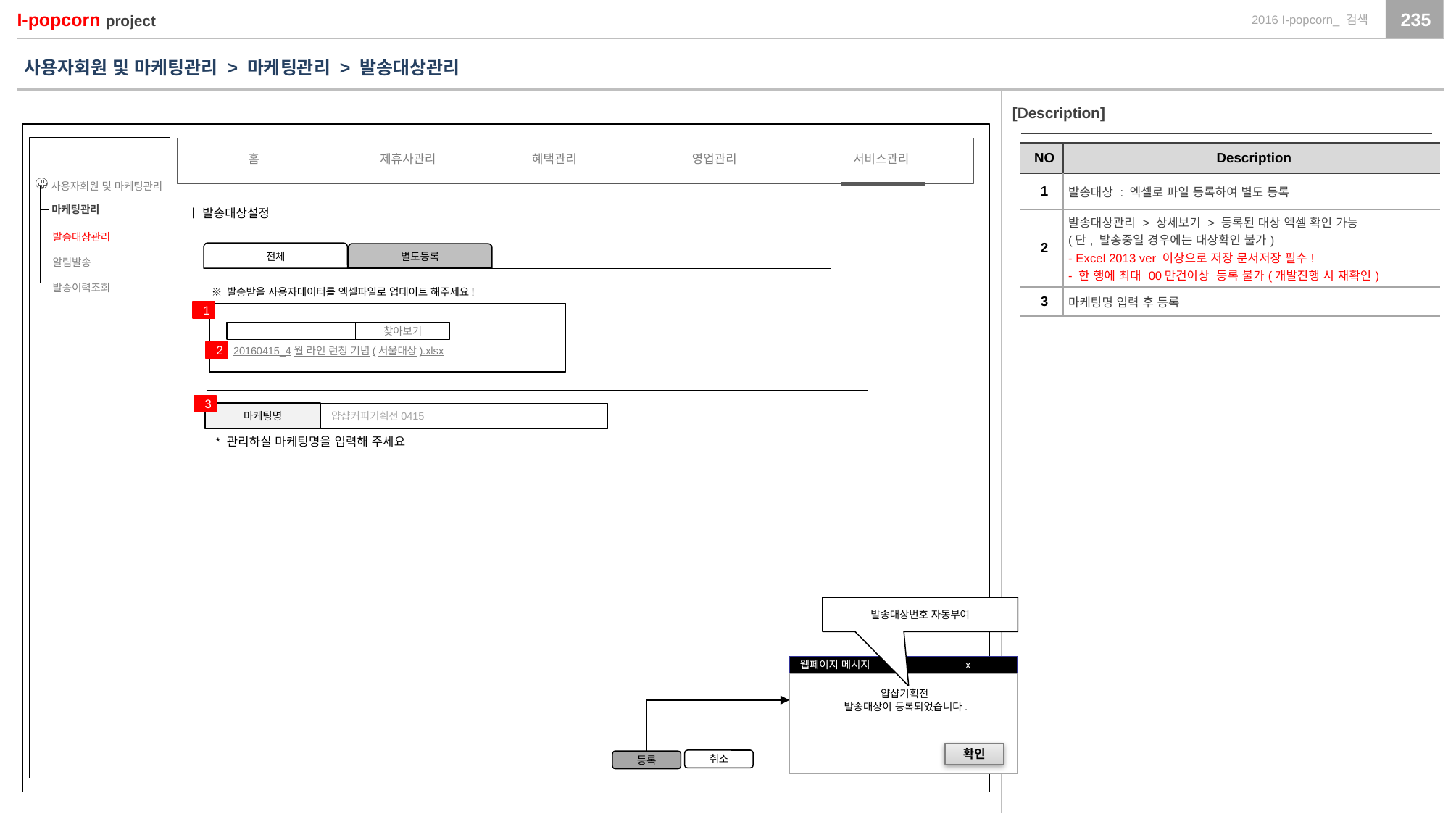

사용자회원 및 마케팅관리 > 마케팅관리 > 발송대상관리
[Description]

| NO | Description |
| --- | --- |
| 1 | 발송대상 : 엑셀로 파일 등록하여 별도 등록 |
| 2 | 발송대상관리 > 상세보기 > 등록된 대상 엑셀 확인 가능 (단, 발송중일 경우에는 대상확인 불가) - Excel 2013 ver 이상으로 저장 문서저장 필수! - 한 행에 최대 00만건이상 등록 불가(개발진행 시 재확인) |
| 3 | 마케팅명 입력 후 등록 |
홈
제휴사관리
혜택관리
영업관리
서비스관리
사용자회원 및 마케팅관리
마케팅관리
발송대상관리

알림발송

발송이력조회

ㅣ 발송대상설정
전체
별도등록
※ 발송받을 사용자데이터를 엑셀파일로 업데이트 해주세요!
1

찾아보기

20160415_4월 라인 런칭 기념(서울대상).xlsx
2
3
마케팅명
얍샵커피기획전0415
* 관리하실 마케팅명을 입력해 주세요
발송대상번호 자동부여
웹페이지 메시지                                x

얍샵기획전
 발송대상이 등록되었습니다.
확인
취소
등록